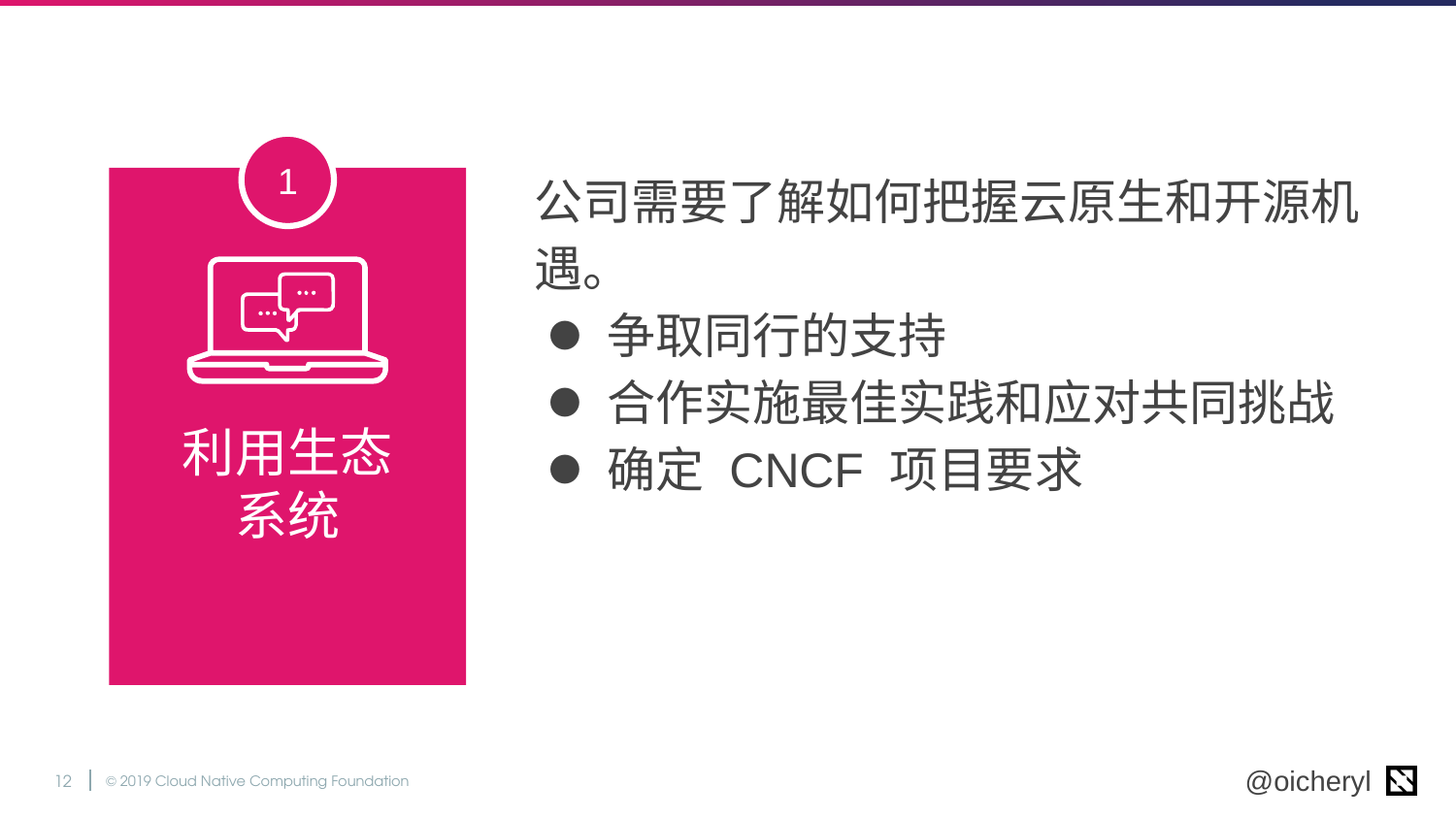

1
公司需要了解如何把握云原生和开源机遇。
争取同行的支持
合作实施最佳实践和应对共同挑战
确定 CNCF 项目要求

利用生态
系统